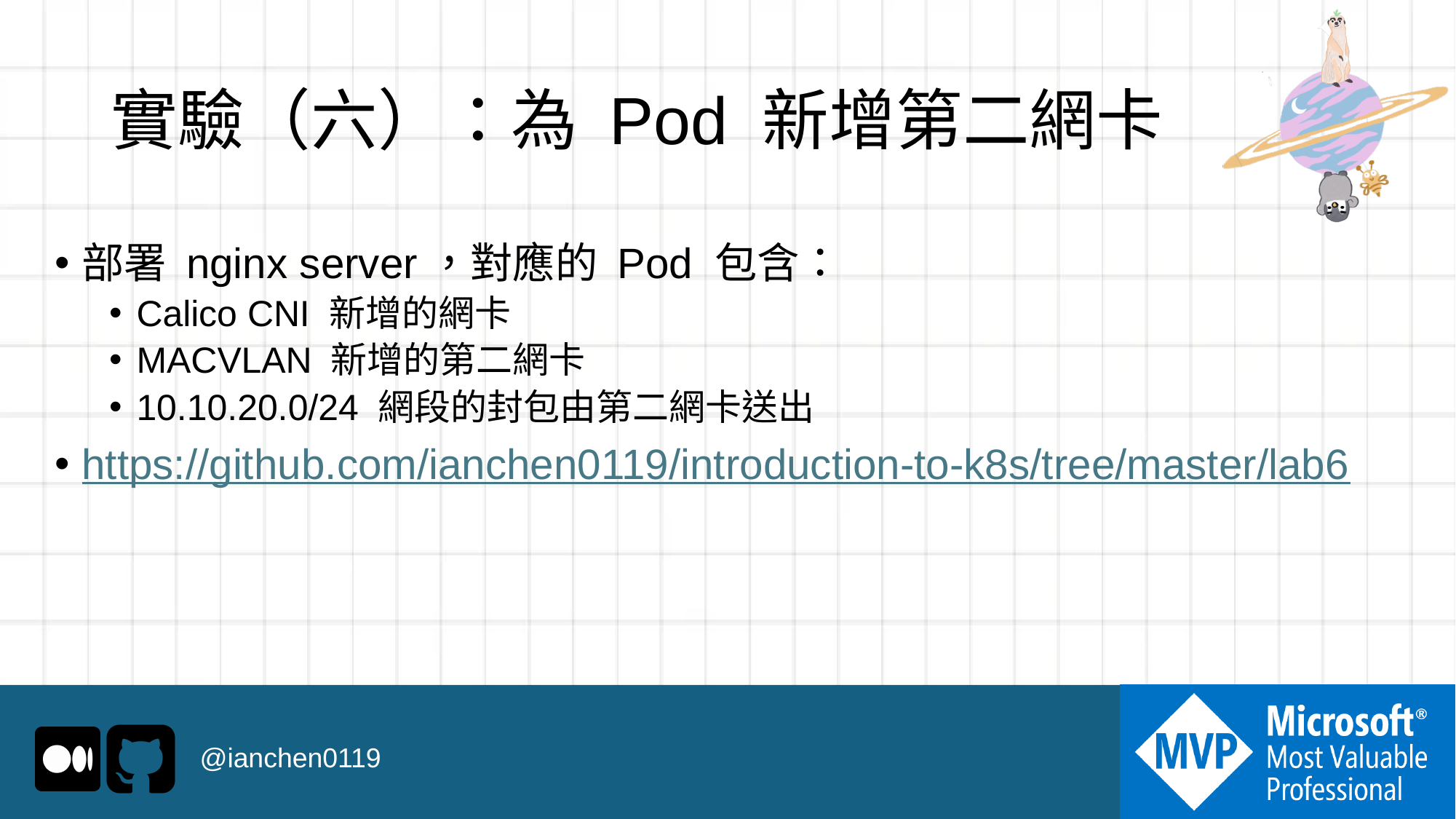

# 實驗（六）：為 Pod 新增第二網卡

部署 nginx server，對應的 Pod 包含：
Calico CNI 新增的網卡
MACVLAN 新增的第二網卡
10.10.20.0/24 網段的封包由第二網卡送出
https://github.com/ianchen0119/introduction-to-k8s/tree/master/lab6